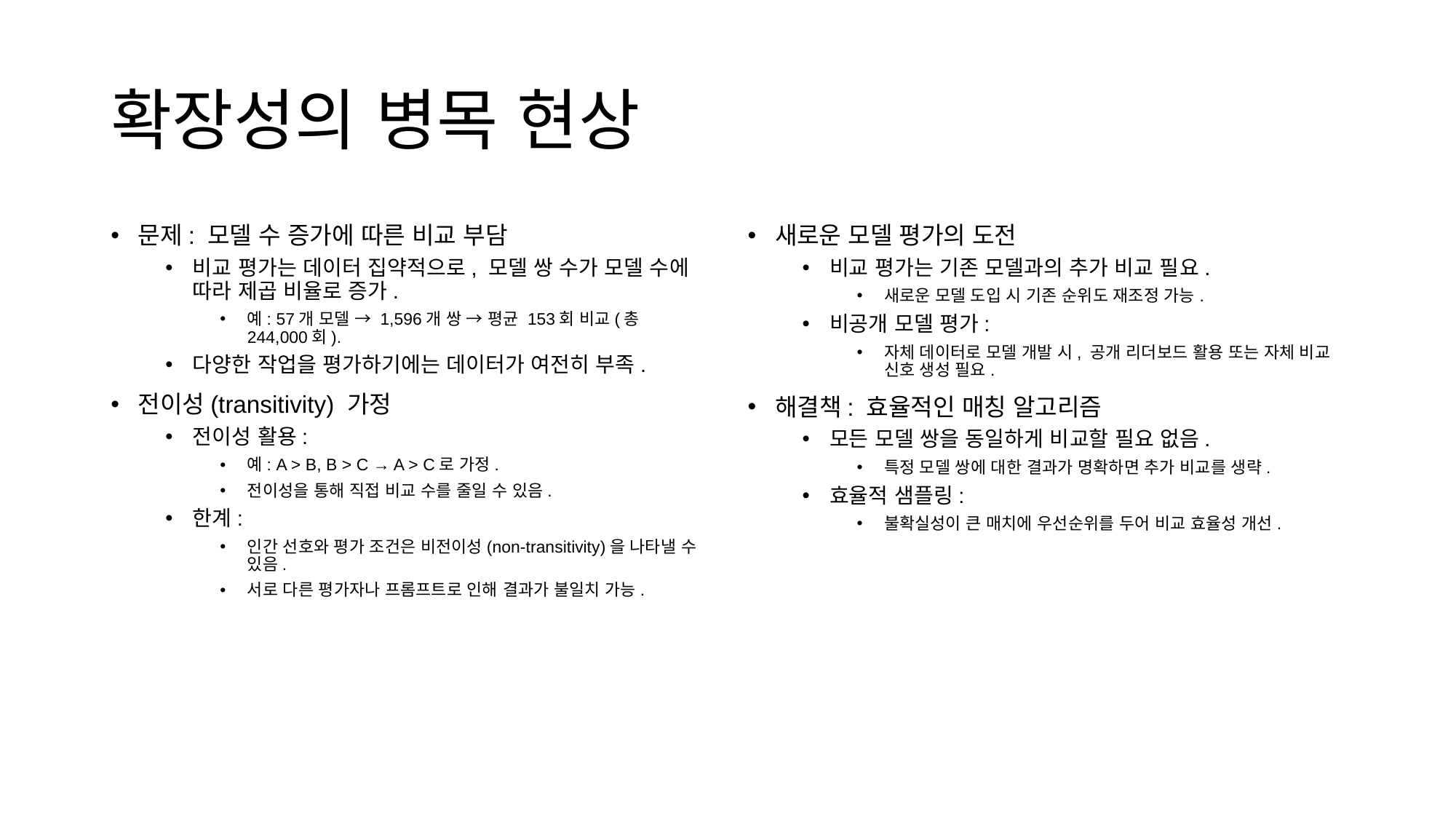

# 확장성의 병목 현상
문제: 모델 수 증가에 따른 비교 부담
비교 평가는 데이터 집약적으로, 모델 쌍 수가 모델 수에 따라 제곱 비율로 증가.
예: 57개 모델 → 1,596개 쌍 → 평균 153회 비교(총 244,000회).
다양한 작업을 평가하기에는 데이터가 여전히 부족.
전이성(transitivity) 가정
전이성 활용:
예: A > B, B > C → A > C로 가정.
전이성을 통해 직접 비교 수를 줄일 수 있음.
한계:
인간 선호와 평가 조건은 비전이성(non-transitivity)을 나타낼 수 있음.
서로 다른 평가자나 프롬프트로 인해 결과가 불일치 가능.
새로운 모델 평가의 도전
비교 평가는 기존 모델과의 추가 비교 필요.
새로운 모델 도입 시 기존 순위도 재조정 가능.
비공개 모델 평가:
자체 데이터로 모델 개발 시, 공개 리더보드 활용 또는 자체 비교 신호 생성 필요.
해결책: 효율적인 매칭 알고리즘
모든 모델 쌍을 동일하게 비교할 필요 없음.
특정 모델 쌍에 대한 결과가 명확하면 추가 비교를 생략.
효율적 샘플링:
불확실성이 큰 매치에 우선순위를 두어 비교 효율성 개선.